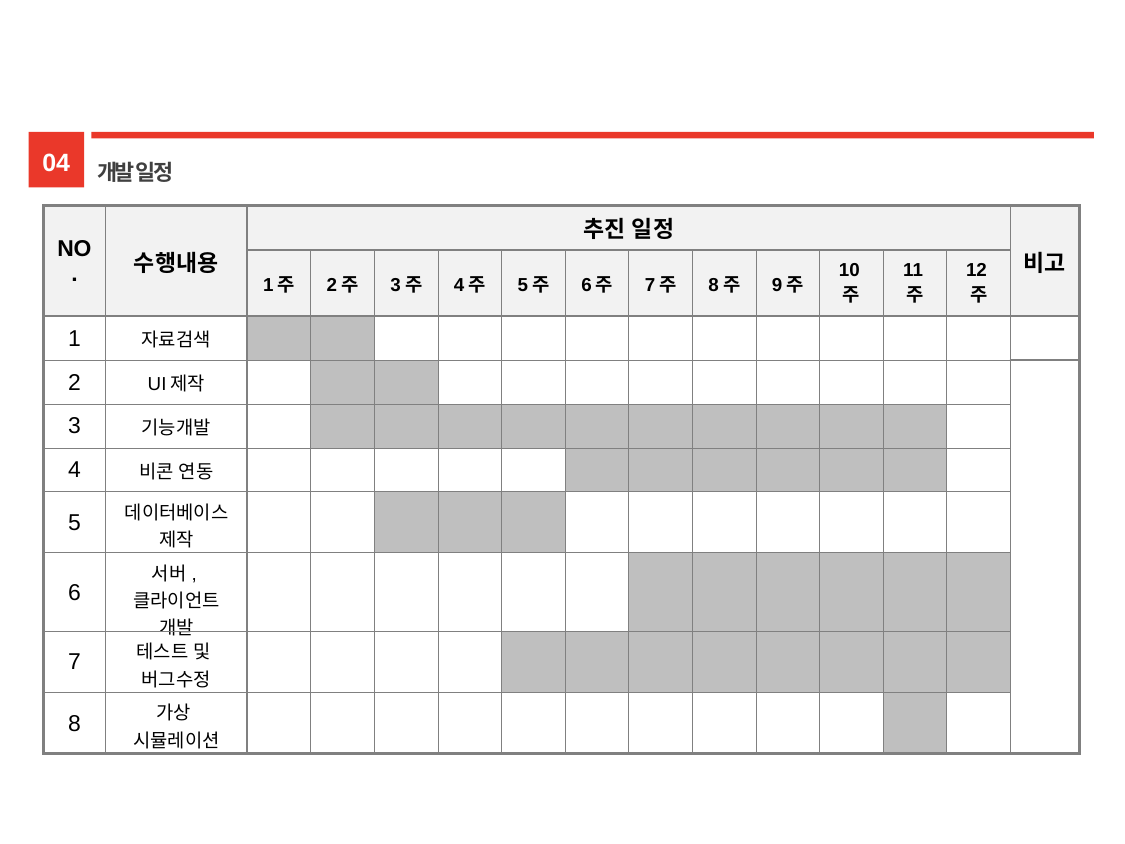

04
개발 일정
| NO. | 수행내용 | 추진 일정 |  |  |  |  |  |  |  |  |  |  |  | 비고 |
| --- | --- | --- | --- | --- | --- | --- | --- | --- | --- | --- | --- | --- | --- | --- |
|  |  | 1주 | 2주 | 3주 | 4주 | 5주 | 6주 | 7주 | 8주 | 9주 | 10주 | 11주 | 12주 |  |
| 1 | 자료검색 |  |  |  |  |  |  |  |  |  |  |  |  |  |
| 2 | UI제작 |  |  |  |  |  |  |  |  |  |  |  |  |  |
| 3 | 기능개발 |  |  |  |  |  |  |  |  |  |  |  |  |  |
| 4 | 비콘 연동 |  |  |  |  |  |  |  |  |  |  |  |  |  |
| 5 | 데이터베이스제작 |  |  |  |  |  |  |  |  |  |  |  |  |  |
| 6 | 서버,클라이언트 개발 |  |  |  |  |  |  |  |  |  |  |  |  |  |
| 7 | 테스트 및 버그수정 |  |  |  |  |  |  |  |  |  |  |  |  |  |
| 8 | 가상 시뮬레이션 |  |  |  |  |  |  |  |  |  |  |  |  |  |